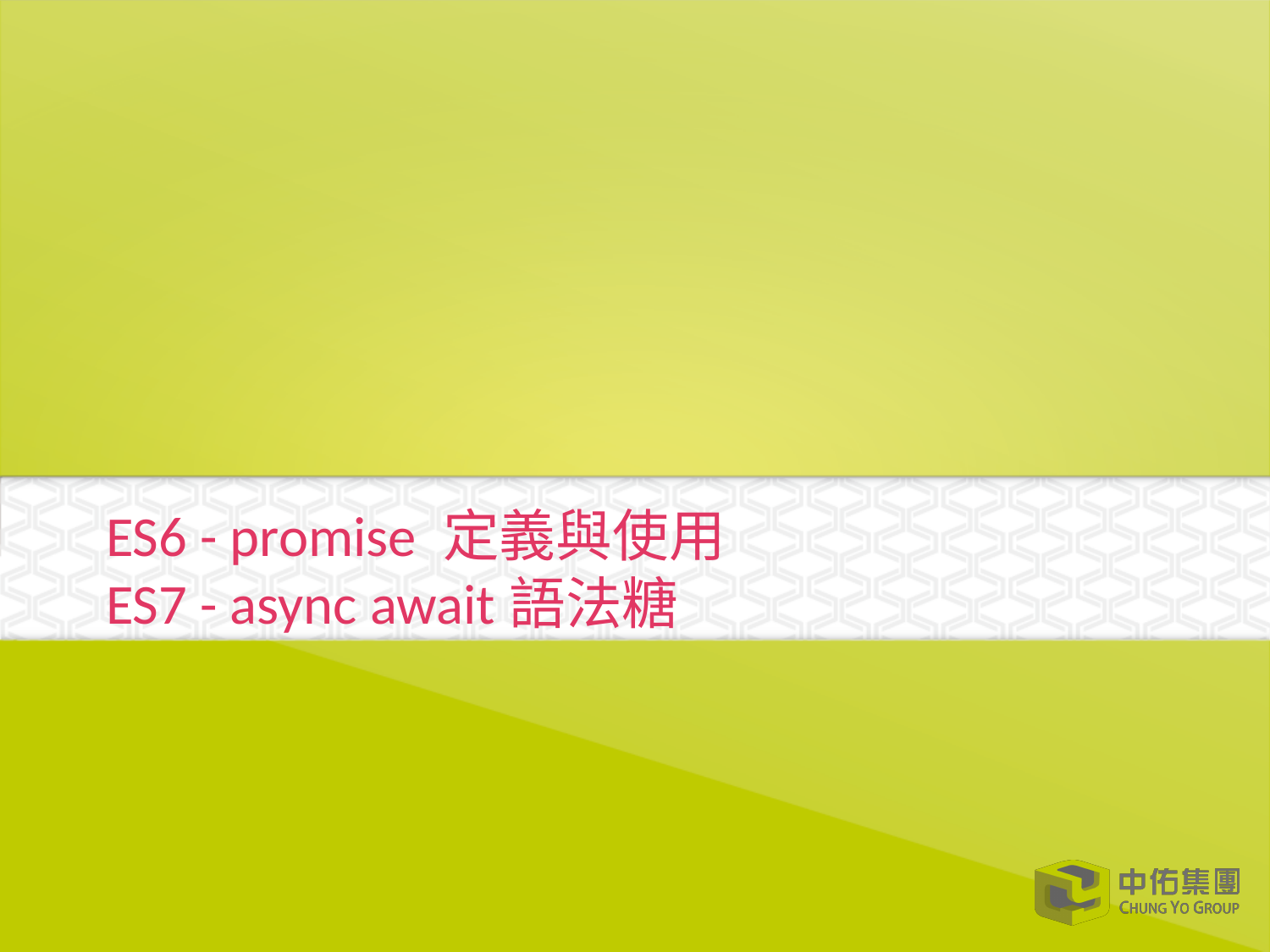

# ES6 - promise 定義與使用
ES7 - async await語法糖